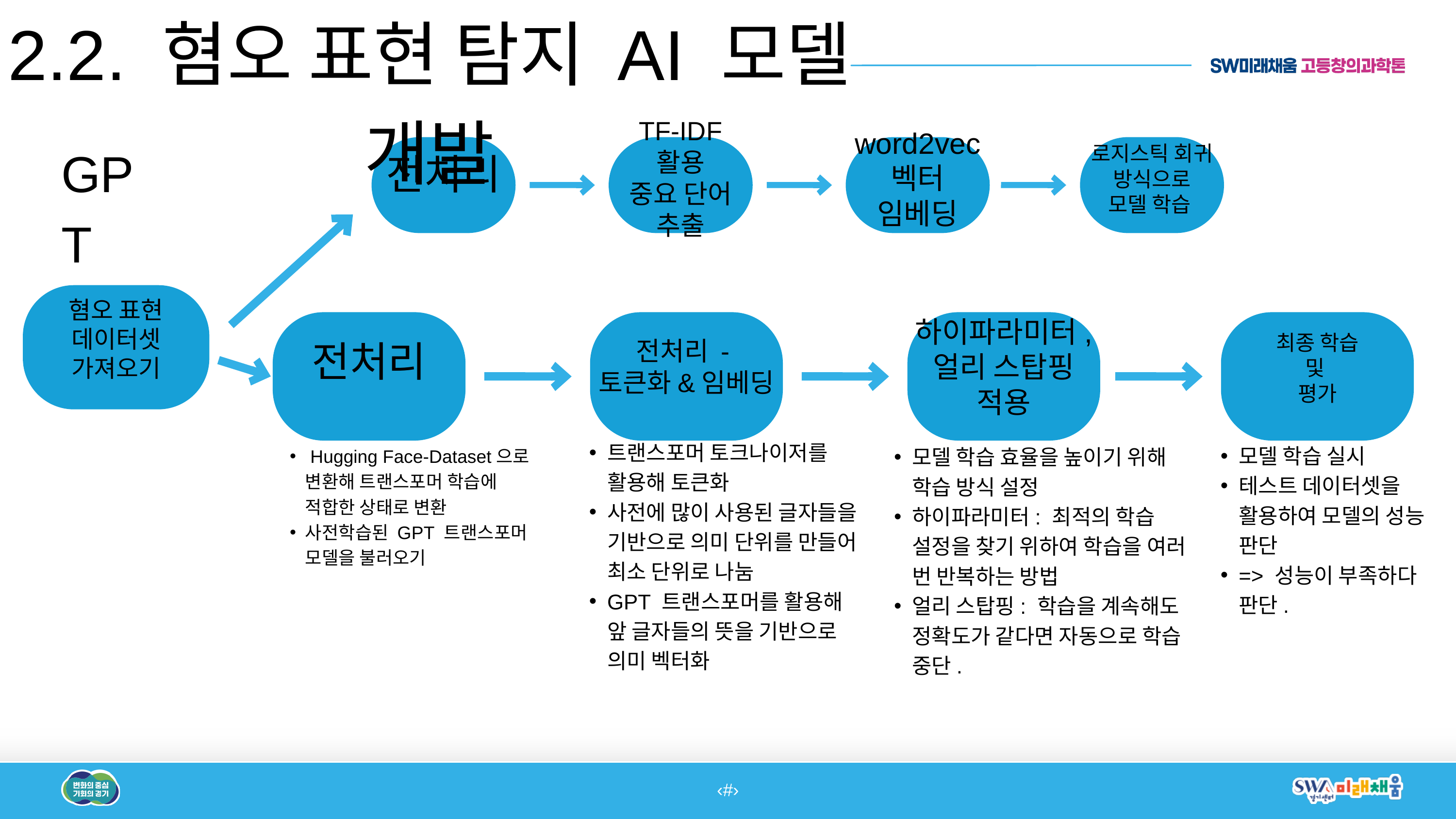

2.2. 혐오 표현 탐지 AI 모델 개발

GPT

전처리

TF-IDF 활용
중요 단어 추출

word2vec
벡터 임베딩

로지스틱 회귀 방식으로
모델 학습

혐오 표현
데이터셋 가져오기

전처리

전처리 -
토큰화&임베딩

하이파라미터,
얼리 스탑핑 적용

최종 학습
및
평가

트랜스포머 토크나이저를 활용해 토큰화
사전에 많이 사용된 글자들을 기반으로 의미 단위를 만들어 최소 단위로 나눔
GPT 트랜스포머를 활용해 앞 글자들의 뜻을 기반으로 의미 벡터화
모델 학습 실시
테스트 데이터셋을 활용하여 모델의 성능 판단
=> 성능이 부족하다 판단.
모델 학습 효율을 높이기 위해 학습 방식 설정
하이파라미터: 최적의 학습 설정을 찾기 위하여 학습을 여러 번 반복하는 방법
얼리 스탑핑: 학습을 계속해도 정확도가 같다면 자동으로 학습 중단.
 Hugging Face-Dataset으로 변환해 트랜스포머 학습에 적합한 상태로 변환
사전학습된 GPT 트랜스포머 모델을 불러오기

‹#›